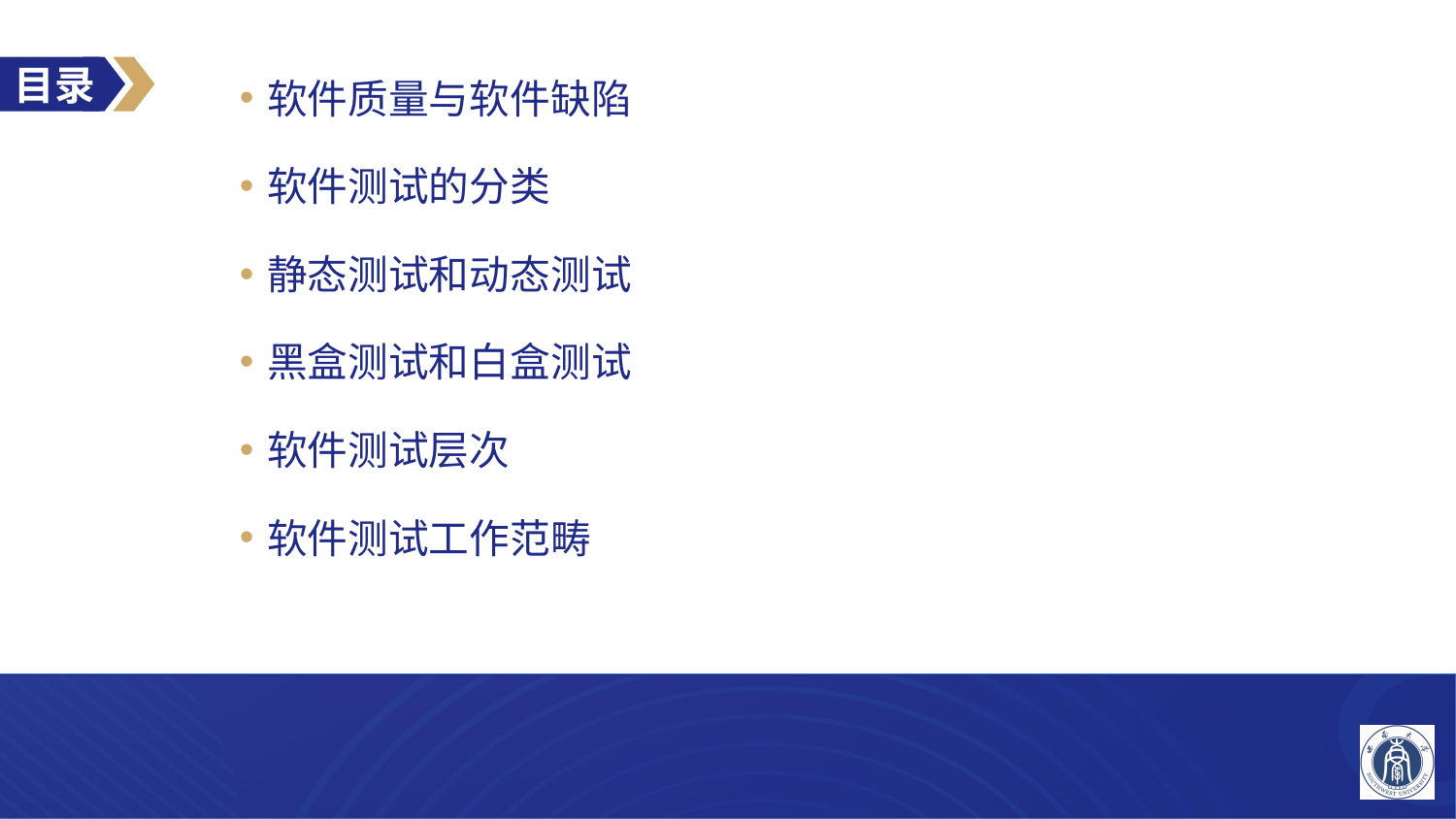

软件质量与软件缺陷
软件测试的分类
静态测试和动态测试
黑盒测试和白盒测试
软件测试层次
软件测试工作范畴